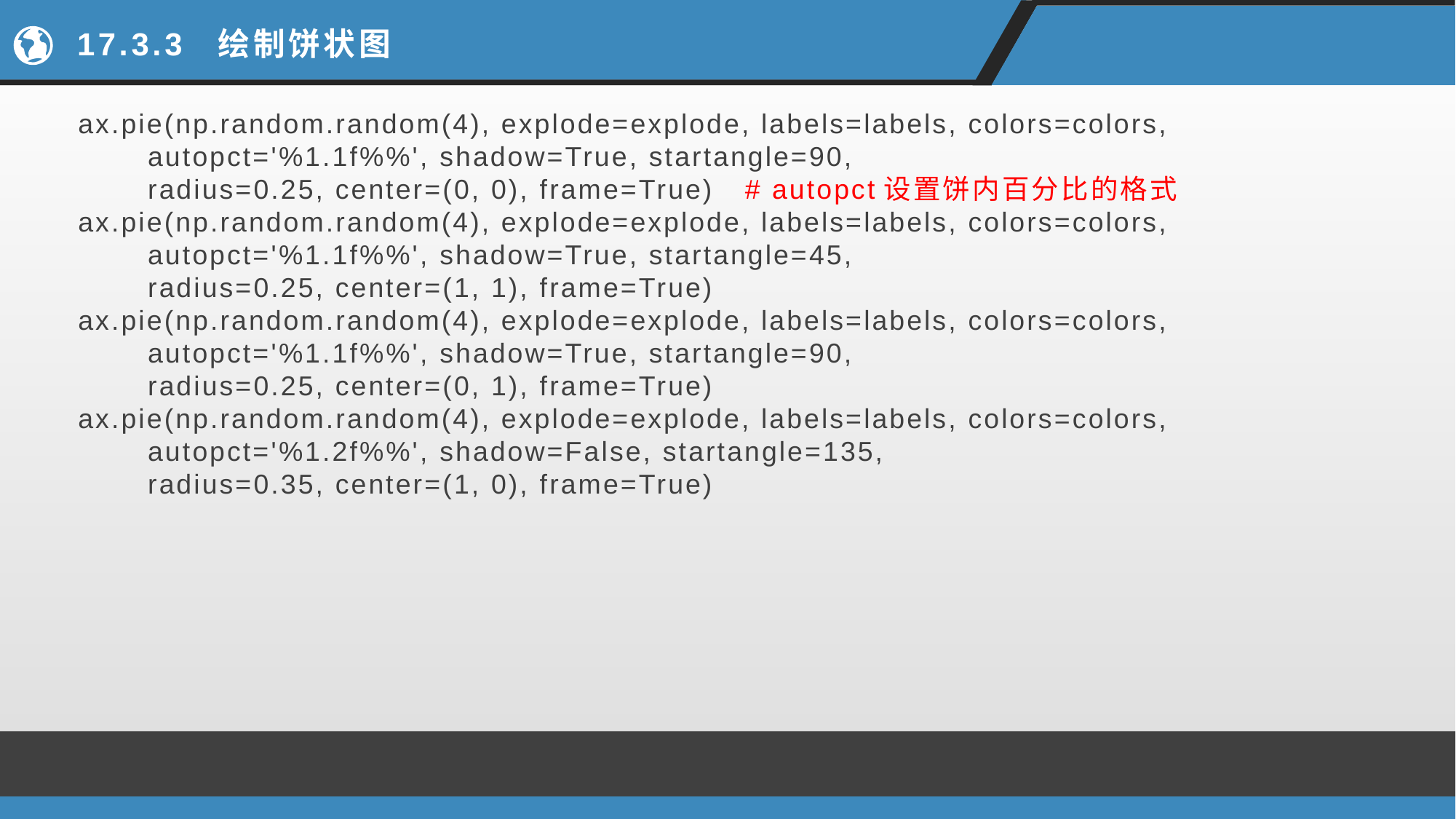

# 17.3.3  绘制饼状图

ax.pie(np.random.random(4), explode=explode, labels=labels, colors=colors,
       autopct='%1.1f%%', shadow=True, startangle=90,
       radius=0.25, center=(0, 0), frame=True)   # autopct设置饼内百分比的格式
ax.pie(np.random.random(4), explode=explode, labels=labels, colors=colors,
       autopct='%1.1f%%', shadow=True, startangle=45,
       radius=0.25, center=(1, 1), frame=True)
ax.pie(np.random.random(4), explode=explode, labels=labels, colors=colors,
       autopct='%1.1f%%', shadow=True, startangle=90,
       radius=0.25, center=(0, 1), frame=True)
ax.pie(np.random.random(4), explode=explode, labels=labels, colors=colors,
       autopct='%1.2f%%', shadow=False, startangle=135,
       radius=0.35, center=(1, 0), frame=True)